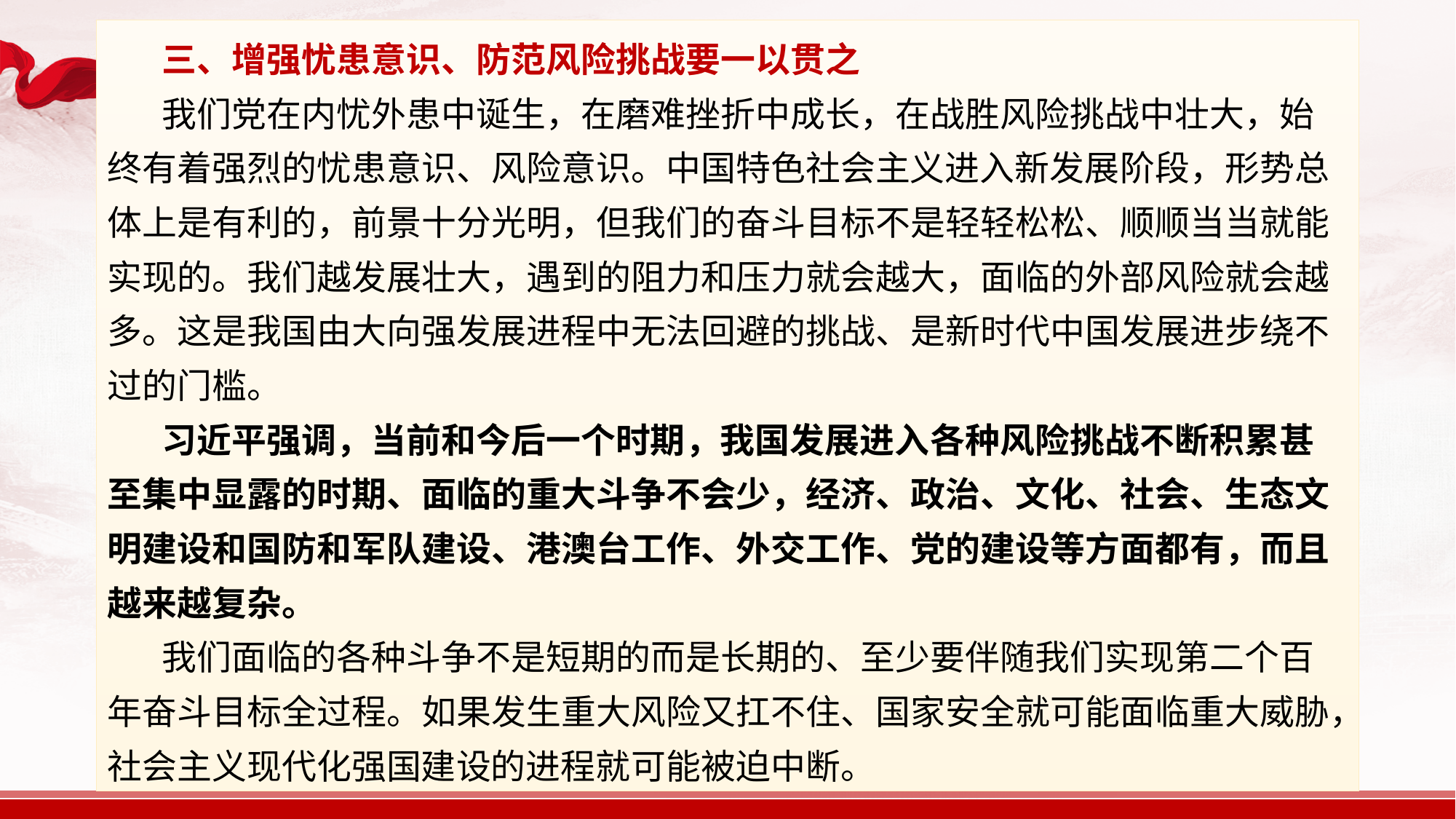

三、增强忧患意识、防范风险挑战要一以贯之
我们党在内忧外患中诞生，在磨难挫折中成长，在战胜风险挑战中壮大，始终有着强烈的忧患意识、风险意识。中国特色社会主义进入新发展阶段，形势总体上是有利的，前景十分光明，但我们的奋斗目标不是轻轻松松、顺顺当当就能实现的。我们越发展壮大，遇到的阻力和压力就会越大，面临的外部风险就会越多。这是我国由大向强发展进程中无法回避的挑战、是新时代中国发展进步绕不过的门槛。
习近平强调，当前和今后一个时期，我国发展进入各种风险挑战不断积累甚至集中显露的时期、面临的重大斗争不会少，经济、政治、文化、社会、生态文明建设和国防和军队建设、港澳台工作、外交工作、党的建设等方面都有，而且越来越复杂。
我们面临的各种斗争不是短期的而是长期的、至少要伴随我们实现第二个百年奋斗目标全过程。如果发生重大风险又扛不住、国家安全就可能面临重大威胁，社会主义现代化强国建设的进程就可能被迫中断。